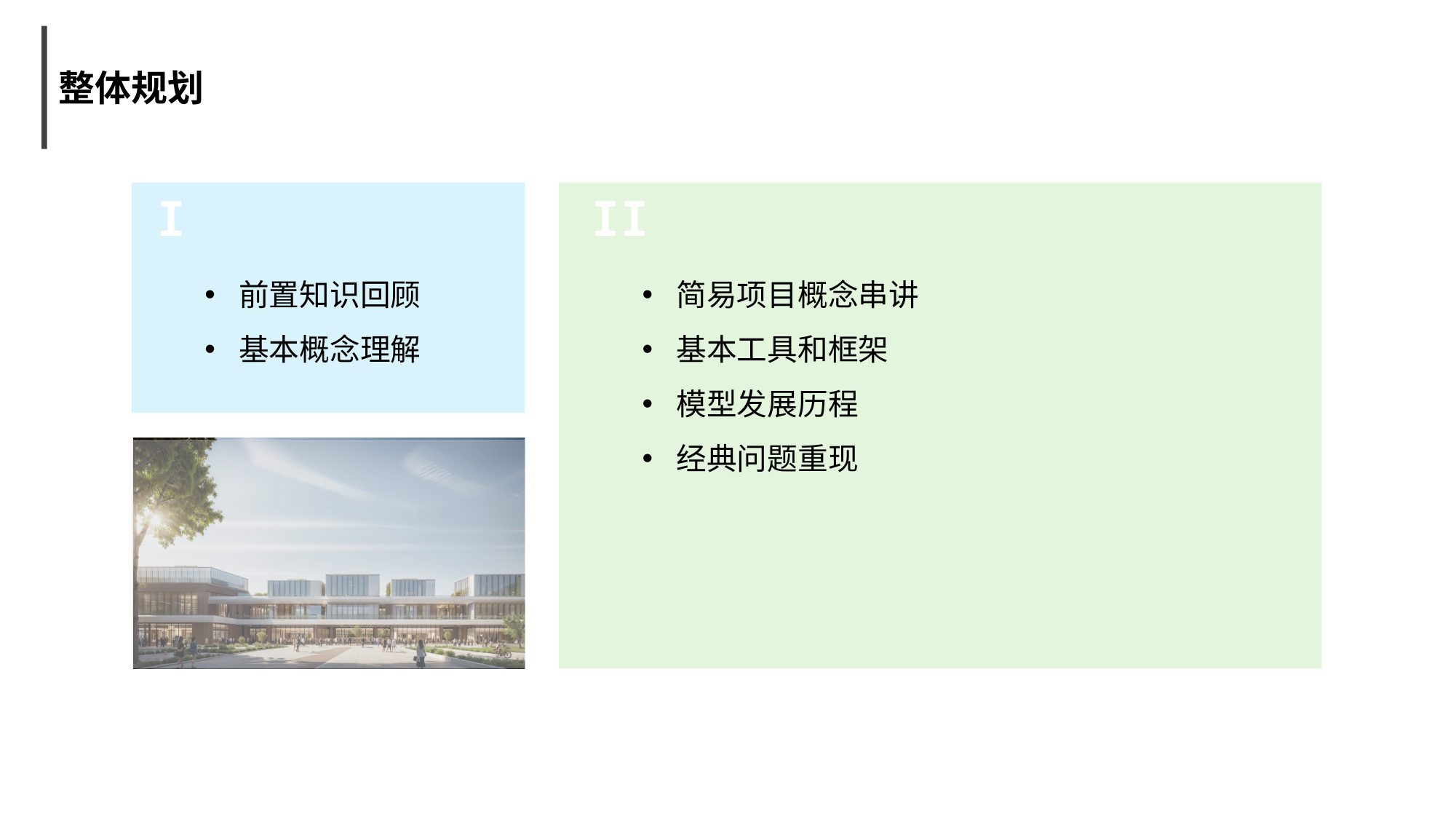

整体规划

I

II
前置知识回顾
基本概念理解

简易项目概念串讲
基本工具和框架
模型发展历程
经典问题重现